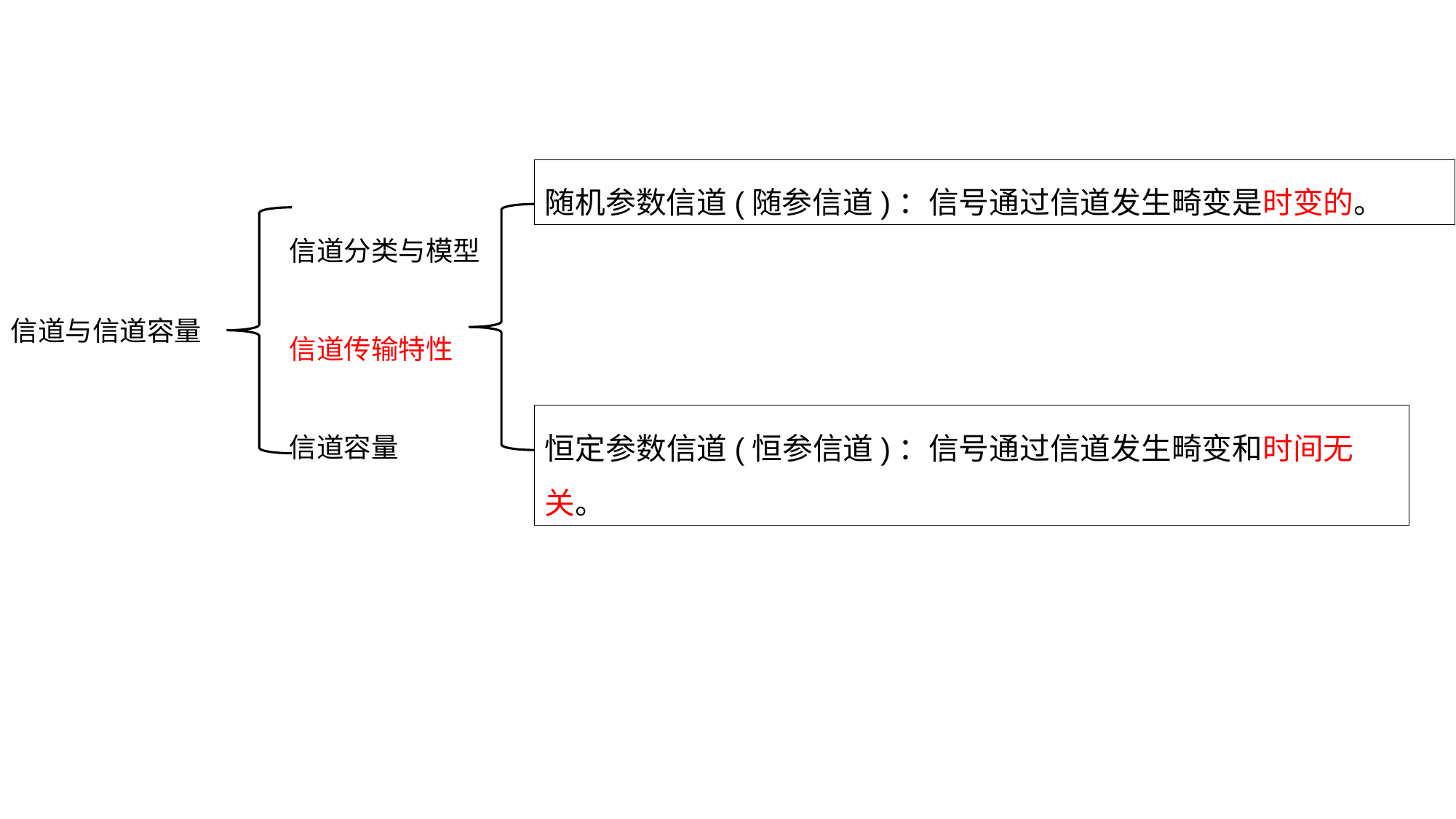

随机参数信道(随参信道)：信号通过信道发生畸变是时变的。
信道分类与模型
信道传输特性
信道容量

信道与信道容量
恒定参数信道(恒参信道)：信号通过信道发生畸变和时间无关。